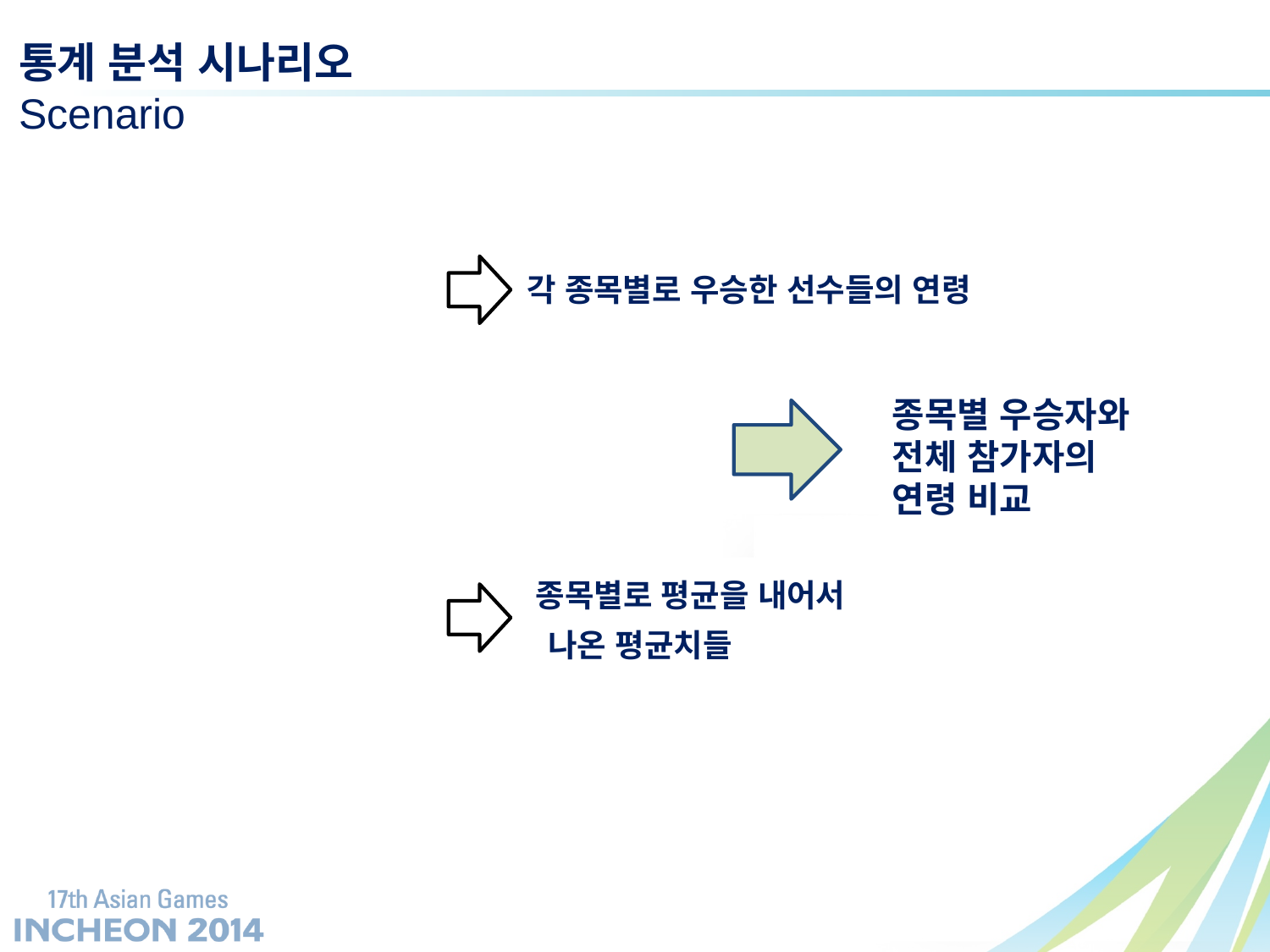

통계 분석 시나리오
Scenario

각 종목별로 우승한 선수들의 연령
종목별 우승자와
전체 참가자의
연령 비교

종목별로 평균을 내어서
나온 평균치들